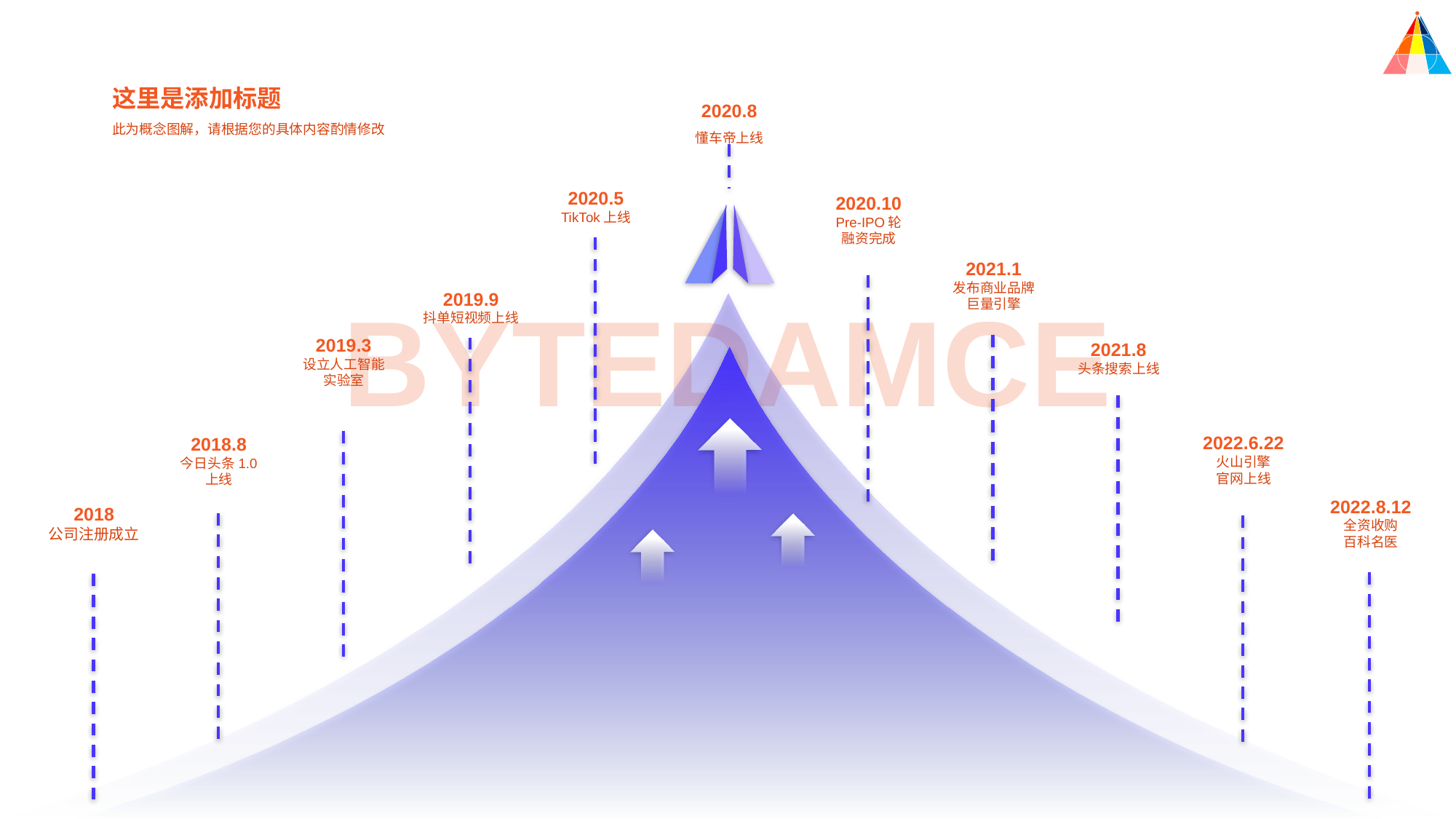

这里是添加标题
此为概念图解，请根据您的具体内容酌情修改
2020.8
懂车帝上线
2020.5
TikTok上线
2020.10
Pre-IPO轮
融资完成

2021.1
发布商业品牌
巨量引擎
BYTEDAMCE
2019.9
抖单短视频上线

2019.3
设立人工智能
实验室
2021.8
头条搜索上线

2022.6.22
火山引擎
官网上线
2018.8
今日头条1.0
上线
2022.8.12
全资收购
百科名医
2018
公司注册成立